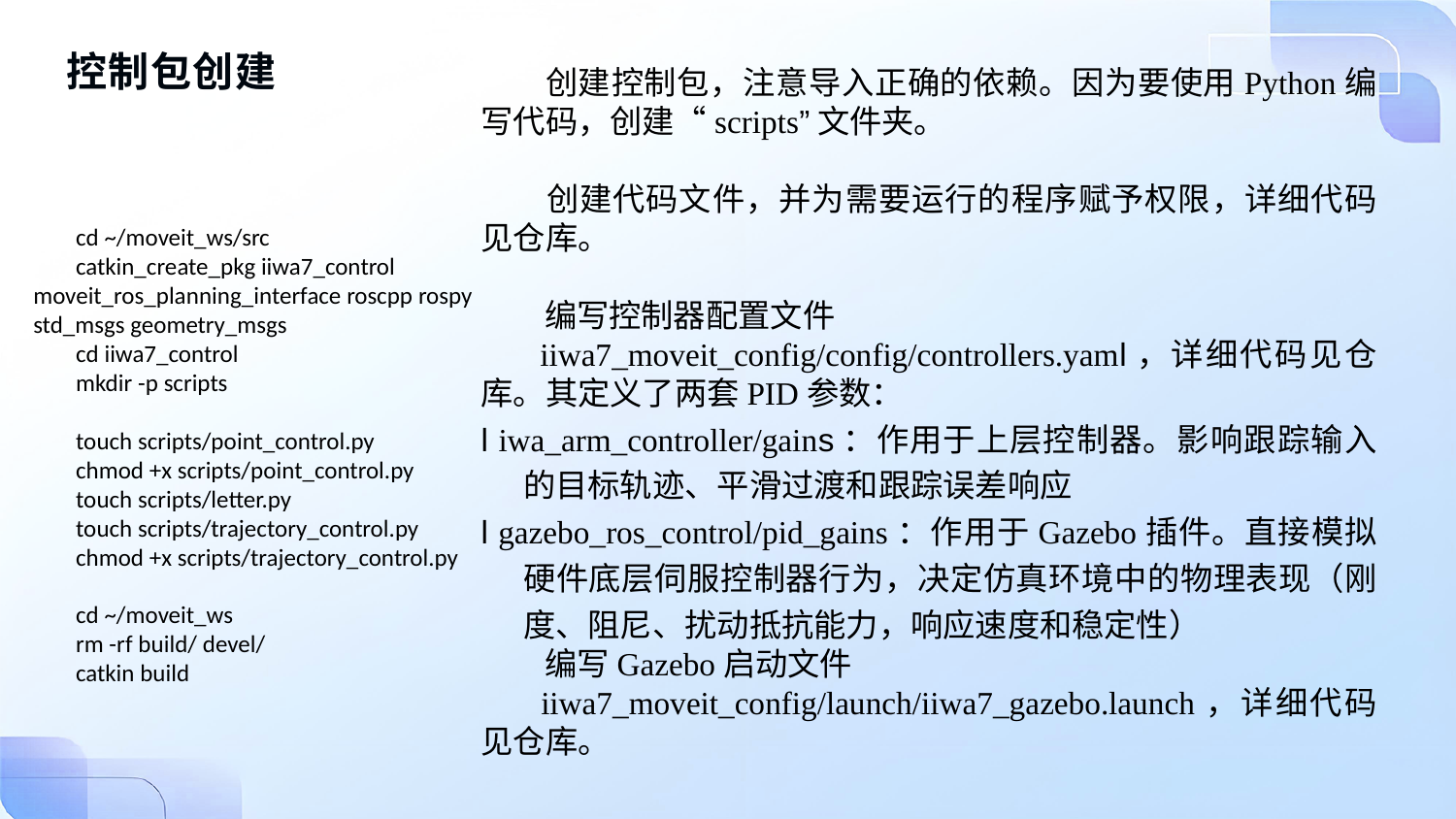

控制包创建
 创建控制包，注意导入正确的依赖。因为要使用Python编写代码，创建“scripts”文件夹。

 创建代码文件，并为需要运行的程序赋予权限，详细代码见仓库。

 编写控制器配置文件
 iiwa7_moveit_config/config/controllers.yaml，详细代码见仓库。其定义了两套PID参数：
l iwa_arm_controller/gains：作用于上层控制器。影响跟踪输入的目标轨迹、平滑过渡和跟踪误差响应
l gazebo_ros_control/pid_gains：作用于Gazebo插件。直接模拟硬件底层伺服控制器行为，决定仿真环境中的物理表现（刚度、阻尼、扰动抵抗能力，响应速度和稳定性）
 编写Gazebo启动文件
 iiwa7_moveit_config/launch/iiwa7_gazebo.launch，详细代码见仓库。

cd ~/moveit_ws/src
catkin_create_pkg iiwa7_control moveit_ros_planning_interface roscpp rospy std_msgs geometry_msgs
cd iiwa7_control
mkdir -p scripts

touch scripts/point_control.py
chmod +x scripts/point_control.py
touch scripts/letter.py
touch scripts/trajectory_control.py
chmod +x scripts/trajectory_control.py

cd ~/moveit_ws
rm -rf build/ devel/
catkin build